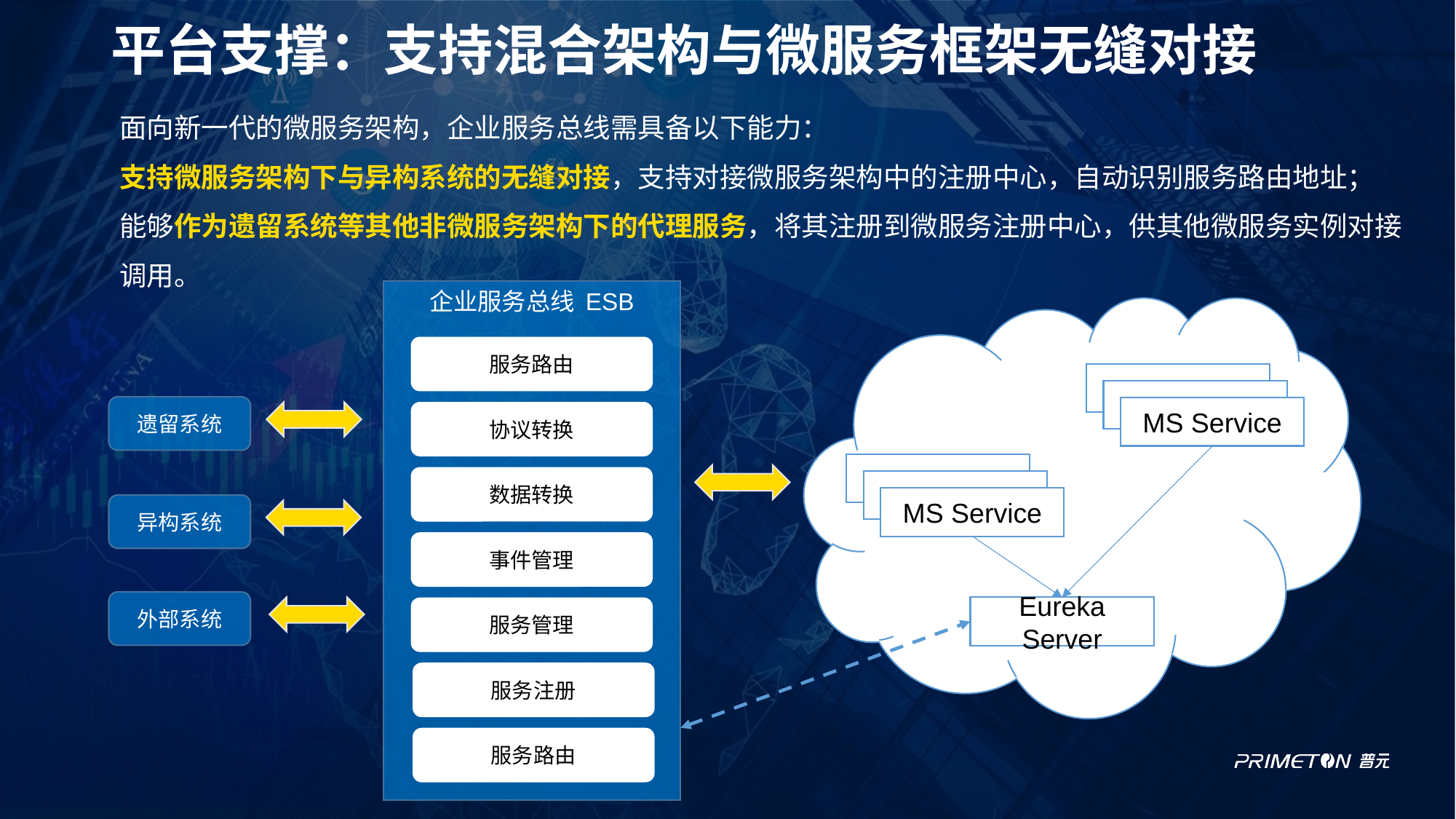

# 平台支撑：支持混合架构与微服务框架无缝对接
面向新一代的微服务架构，企业服务总线需具备以下能力：
支持微服务架构下与异构系统的无缝对接，支持对接微服务架构中的注册中心，自动识别服务路由地址；
能够作为遗留系统等其他非微服务架构下的代理服务，将其注册到微服务注册中心，供其他微服务实例对接调用。
企业服务总线 ESB

MS Service

MS Service
Eureka Server
服务路由
遗留系统
协议转换

数据转换
异构系统

事件管理
外部系统

服务管理
服务注册
服务路由